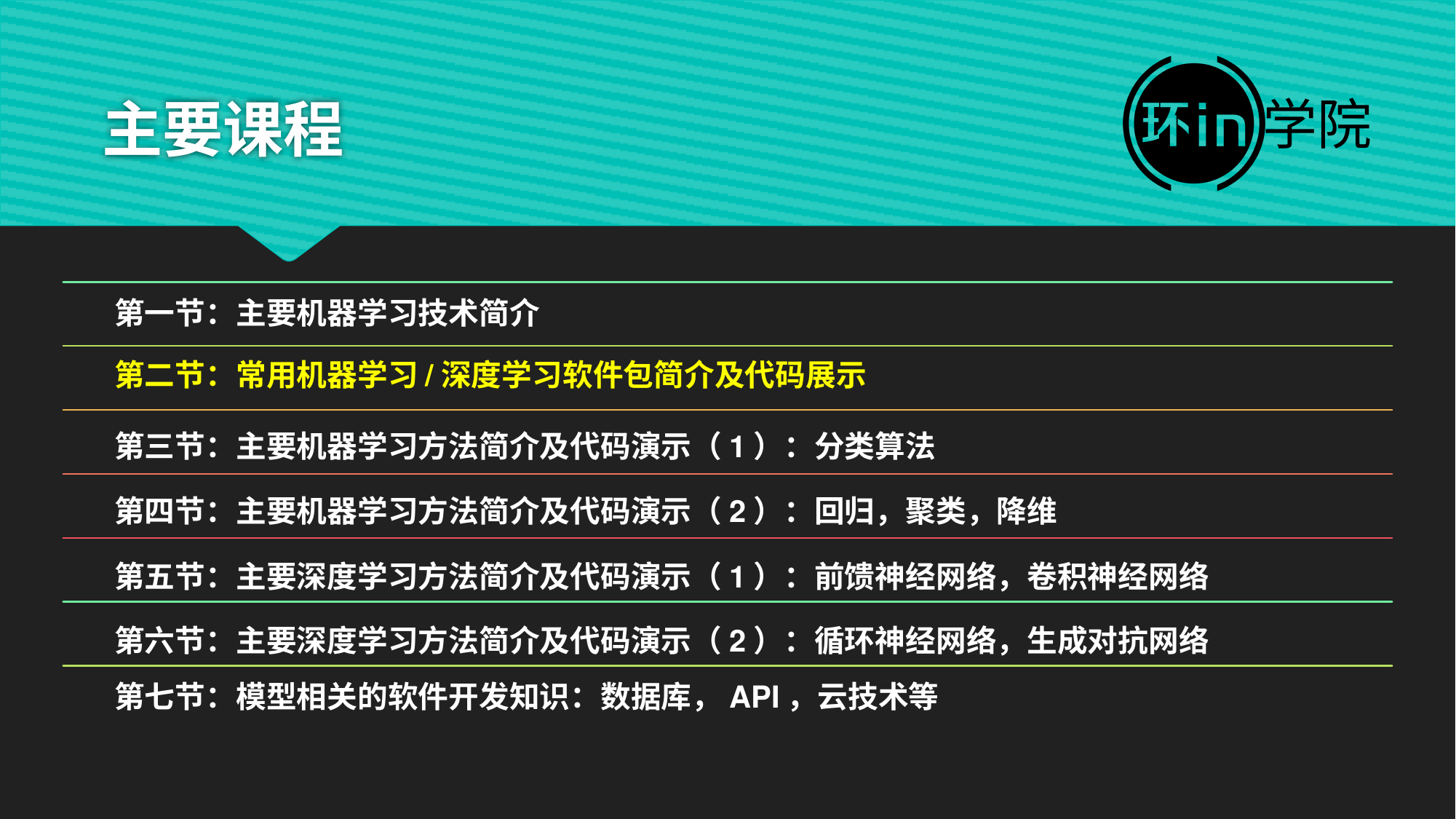

# 主要课程
第X节课程，将相应课程标题标黄。

例如：第二节课程PPT，将“第二节：XXX”选中后标黄色
第一节：主要机器学习技术简介

第二节：常用机器学习/深度学习软件包简介及代码展示
第三节：主要机器学习方法简介及代码演示（1）：分类算法

第四节：主要机器学习方法简介及代码演示（2）：回归，聚类，降维

第五节：主要深度学习方法简介及代码演示（1）：前馈神经网络，卷积神经网络
第六节：主要深度学习方法简介及代码演示（2）：循环神经网络，生成对抗网络

第七节：模型相关的软件开发知识：数据库，API，云技术等